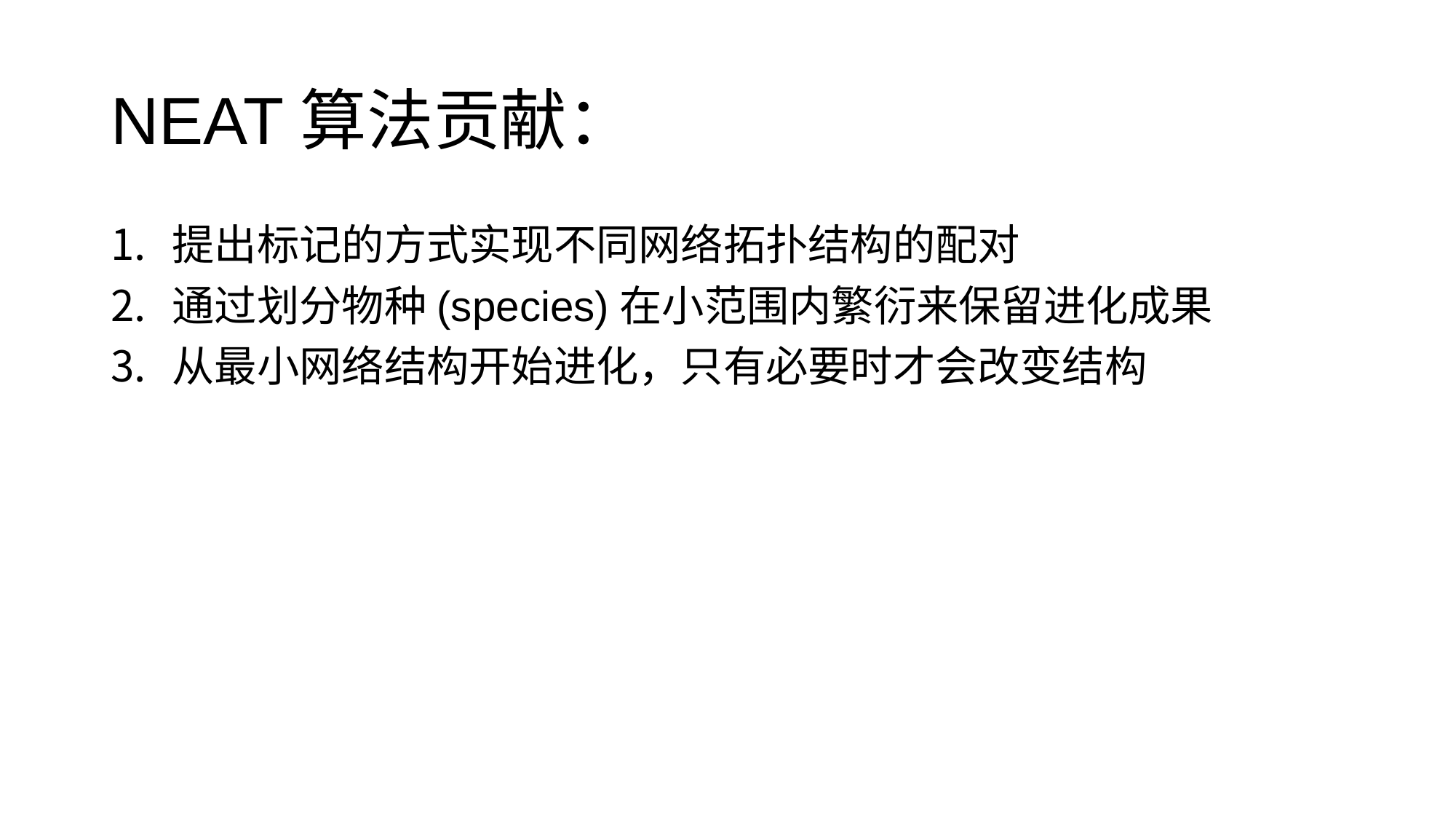

# NEAT算法贡献：
提出标记的方式实现不同网络拓扑结构的配对
通过划分物种(species)在小范围内繁衍来保留进化成果
从最小网络结构开始进化，只有必要时才会改变结构